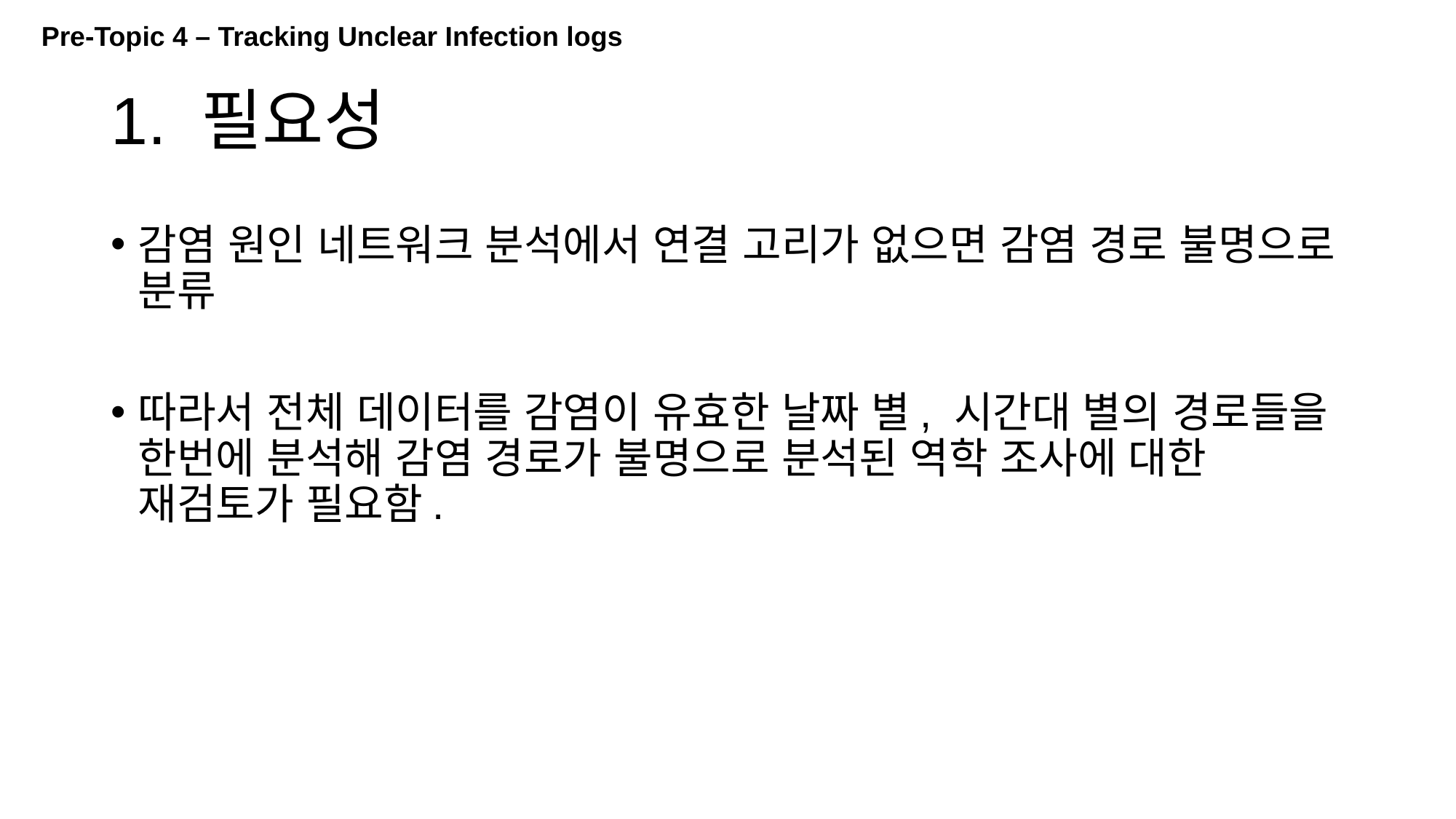

Pre-Topic 4 – Tracking Unclear Infection logs
# 1. 필요성
감염 원인 네트워크 분석에서 연결 고리가 없으면 감염 경로 불명으로 분류

따라서 전체 데이터를 감염이 유효한 날짜 별, 시간대 별의 경로들을 한번에 분석해 감염 경로가 불명으로 분석된 역학 조사에 대한 재검토가 필요함.